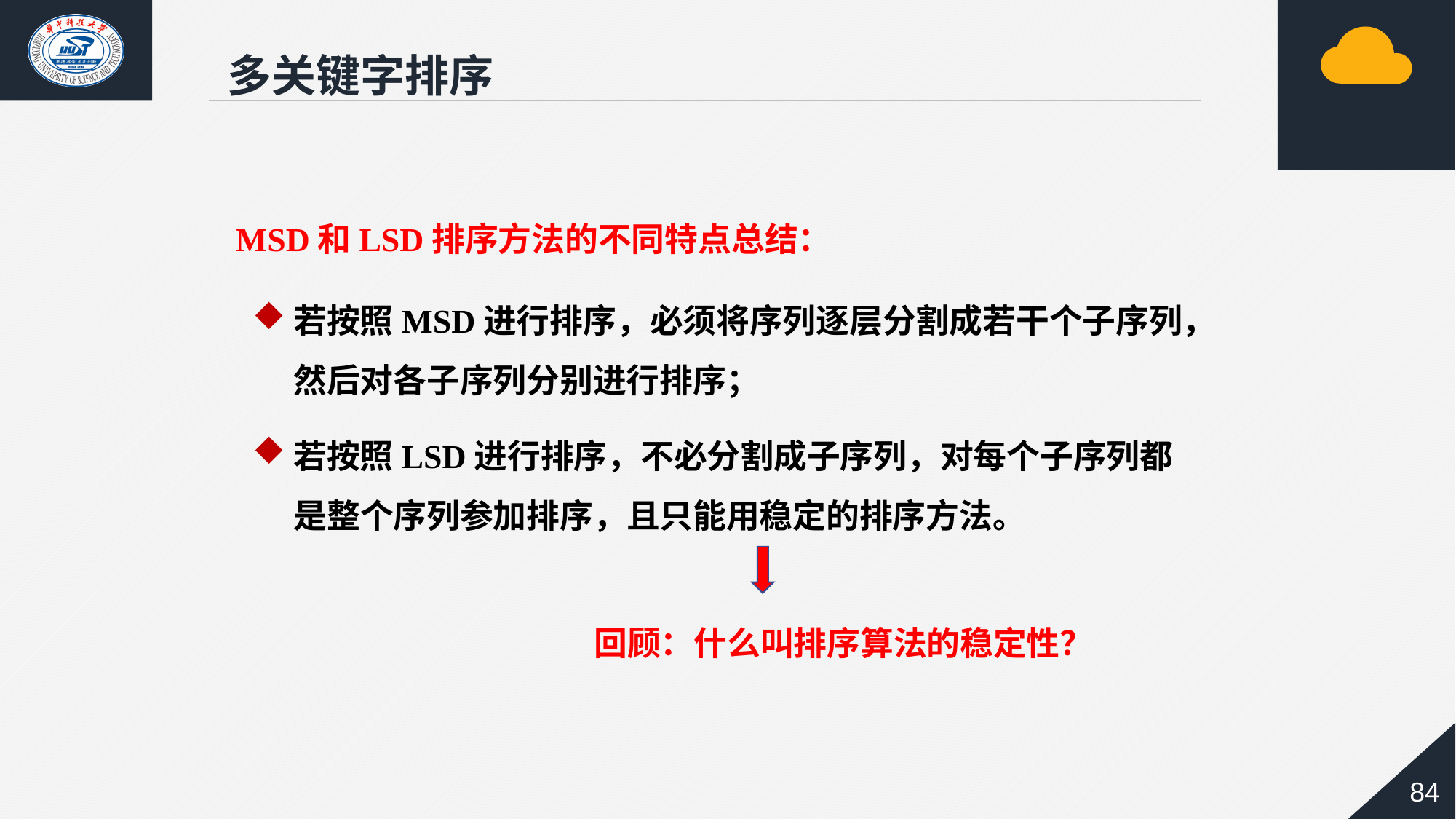

多关键字排序
         MSD和LSD排序方法的不同特点总结：
若按照MSD进行排序，必须将序列逐层分割成若干个子序列，然后对各子序列分别进行排序；
若按照LSD进行排序，不必分割成子序列，对每个子序列都是整个序列参加排序，且只能用稳定的排序方法。

         回顾：什么叫排序算法的稳定性？